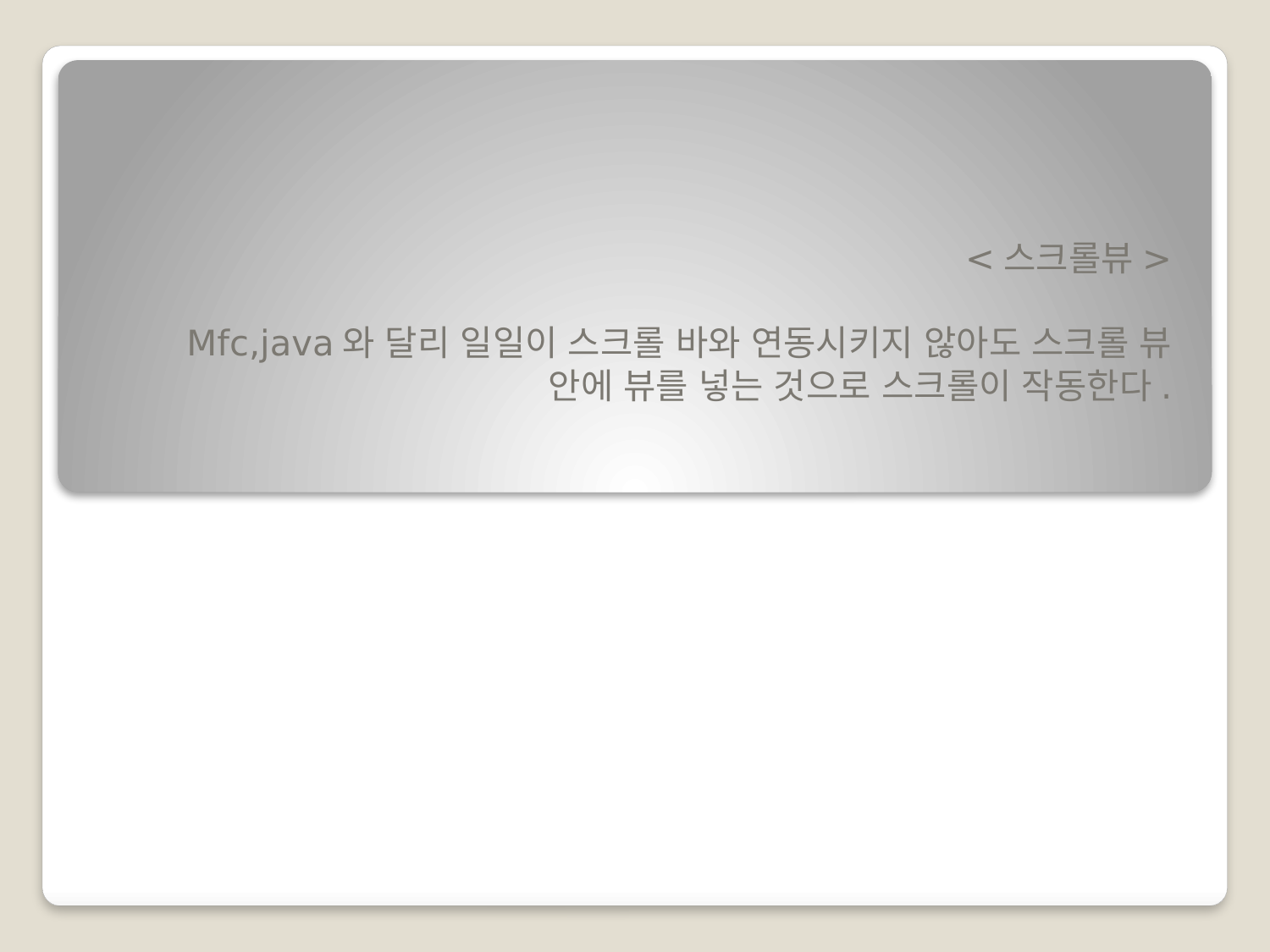

<스크롤뷰>

Mfc,java와 달리 일일이 스크롤 바와 연동시키지 않아도 스크롤 뷰 안에 뷰를 넣는 것으로 스크롤이 작동한다.
#